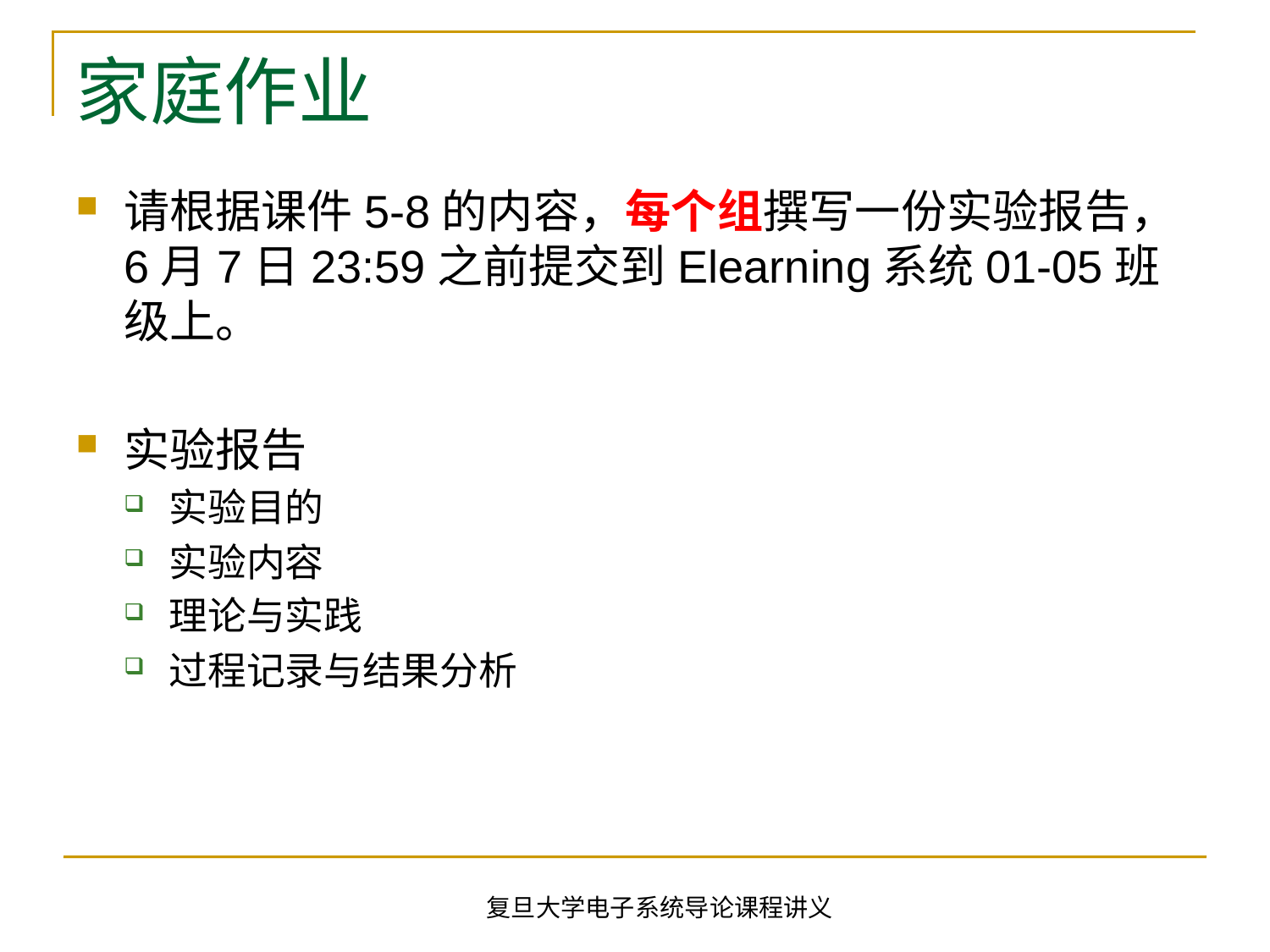

# 家庭作业
请根据课件5-8的内容，每个组撰写一份实验报告，6月7日23:59之前提交到Elearning系统01-05班级上。

实验报告
实验目的
实验内容
理论与实践
过程记录与结果分析